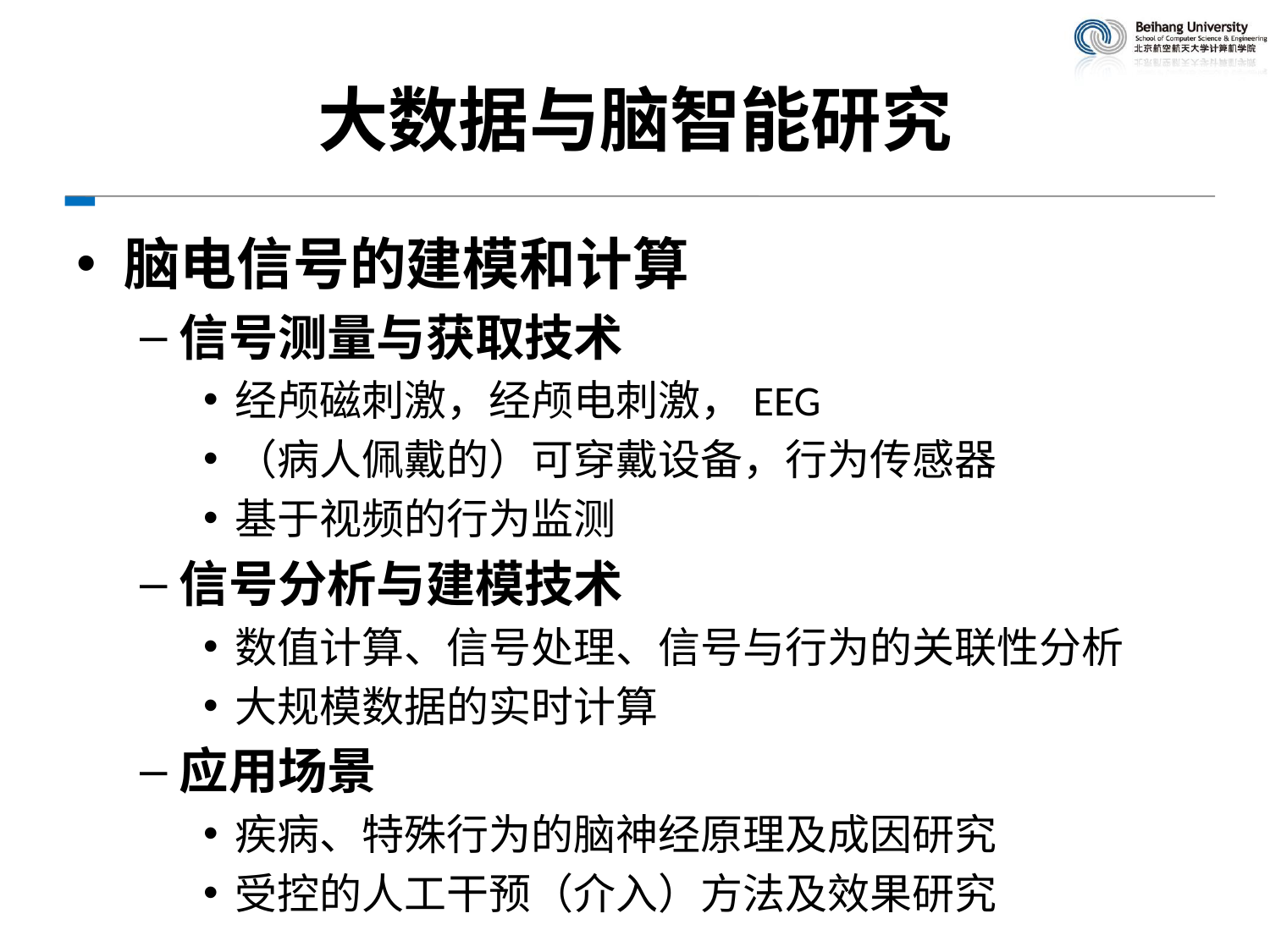

# 大数据与脑智能研究
脑电信号的建模和计算
信号测量与获取技术
经颅磁刺激，经颅电刺激，EEG
（病人佩戴的）可穿戴设备，行为传感器
基于视频的行为监测
信号分析与建模技术
数值计算、信号处理、信号与行为的关联性分析
大规模数据的实时计算
应用场景
疾病、特殊行为的脑神经原理及成因研究
受控的人工干预（介入）方法及效果研究